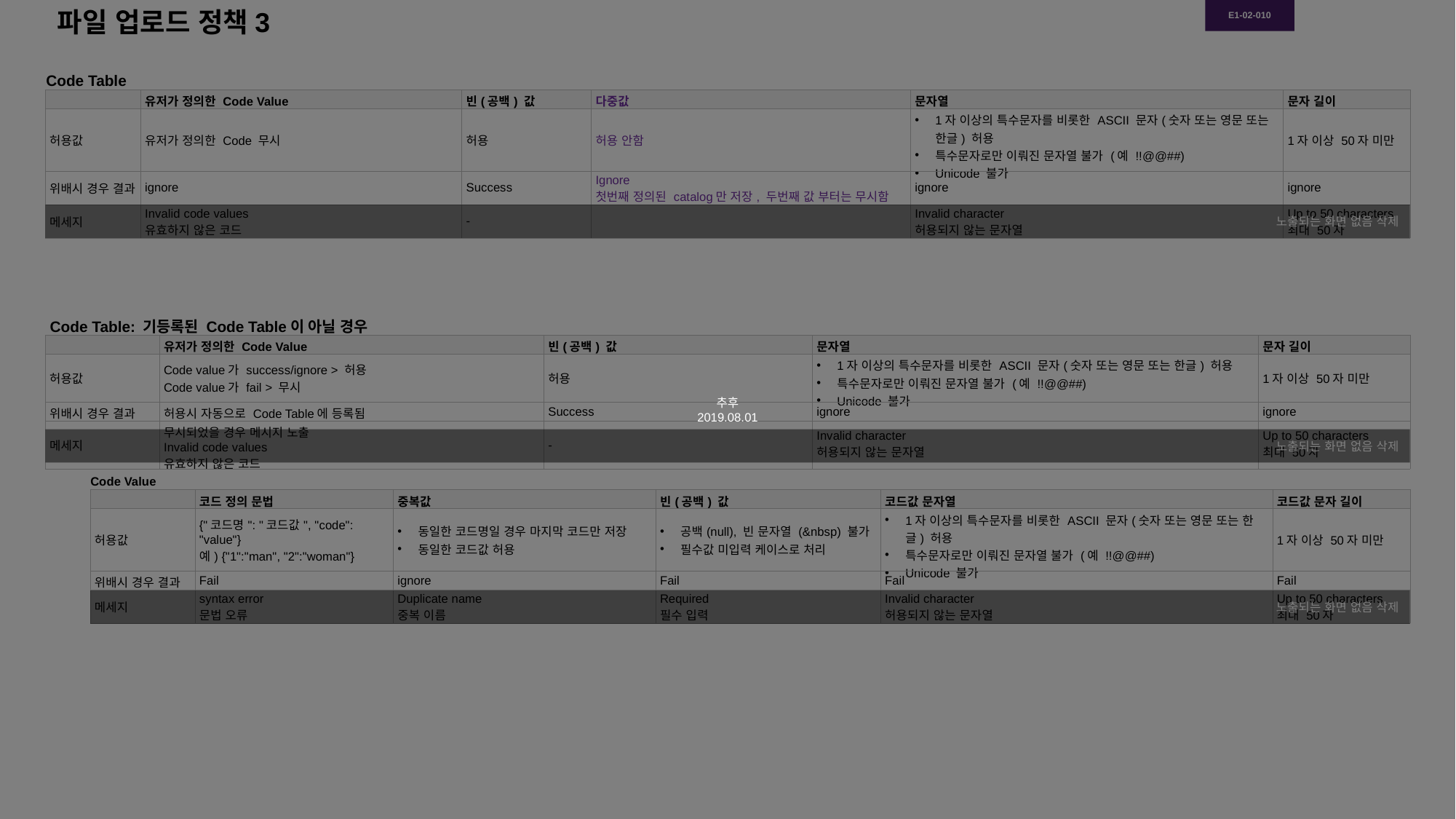

추후
2019.08.01
파일 업로드 정책3
E1-02-010
Code Table
|  | 유저가 정의한 Code Value | 빈(공백) 값 | 다중값 | 문자열 | 문자 길이 |
| --- | --- | --- | --- | --- | --- |
| 허용값 | 유저가 정의한 Code 무시 | 허용 | 허용 안함 | 1자 이상의 특수문자를 비롯한 ASCII 문자(숫자 또는 영문 또는 한글) 허용 특수문자로만 이뤄진 문자열 불가 (예 !!@@##) Unicode 불가 | 1자 이상 50자 미만 |
| 위배시 경우 결과 | ignore | Success | Ignore 첫번째 정의된 catalog만 저장, 두번째 값 부터는 무시함 | ignore | ignore |
| 메세지 | Invalid code values 유효하지 않은 코드 | - |  | Invalid character 허용되지 않는 문자열 | Up to 50 characters 최대 50자 |
노출되는 화면 없음 삭제
Code Table: 기등록된 Code Table이 아닐 경우
|  | 유저가 정의한 Code Value | 빈(공백) 값 | 문자열 | 문자 길이 |
| --- | --- | --- | --- | --- |
| 허용값 | Code value가 success/ignore > 허용 Code value가 fail > 무시 | 허용 | 1자 이상의 특수문자를 비롯한 ASCII 문자(숫자 또는 영문 또는 한글) 허용 특수문자로만 이뤄진 문자열 불가 (예 !!@@##) Unicode 불가 | 1자 이상 50자 미만 |
| 위배시 경우 결과 | 허용시 자동으로 Code Table에 등록됨 | Success | ignore | ignore |
| 메세지 | 무시되었을 경우 메시지 노출 Invalid code values 유효하지 않은 코드 | - | Invalid character 허용되지 않는 문자열 | Up to 50 characters 최대 50자 |
노출되는 화면 없음 삭제
Code Value
|  | 코드 정의 문법 | 중복값 | 빈(공백) 값 | 코드값 문자열 | 코드값 문자 길이 |
| --- | --- | --- | --- | --- | --- |
| 허용값 | {"코드명": "코드값", "code": "value"} 예) {"1":"man", "2":"woman"} | 동일한 코드명일 경우 마지막 코드만 저장 동일한 코드값 허용 | 공백(null), 빈 문자열 (&nbsp) 불가 필수값 미입력 케이스로 처리 | 1자 이상의 특수문자를 비롯한 ASCII 문자(숫자 또는 영문 또는 한글) 허용 특수문자로만 이뤄진 문자열 불가 (예 !!@@##) Unicode 불가 | 1자 이상 50자 미만 |
| 위배시 경우 결과 | Fail | ignore | Fail | Fail | Fail |
| 메세지 | syntax error 문법 오류 | Duplicate name 중복 이름 | Required 필수 입력 | Invalid character 허용되지 않는 문자열 | Up to 50 characters 최대 50자 |
노출되는 화면 없음 삭제